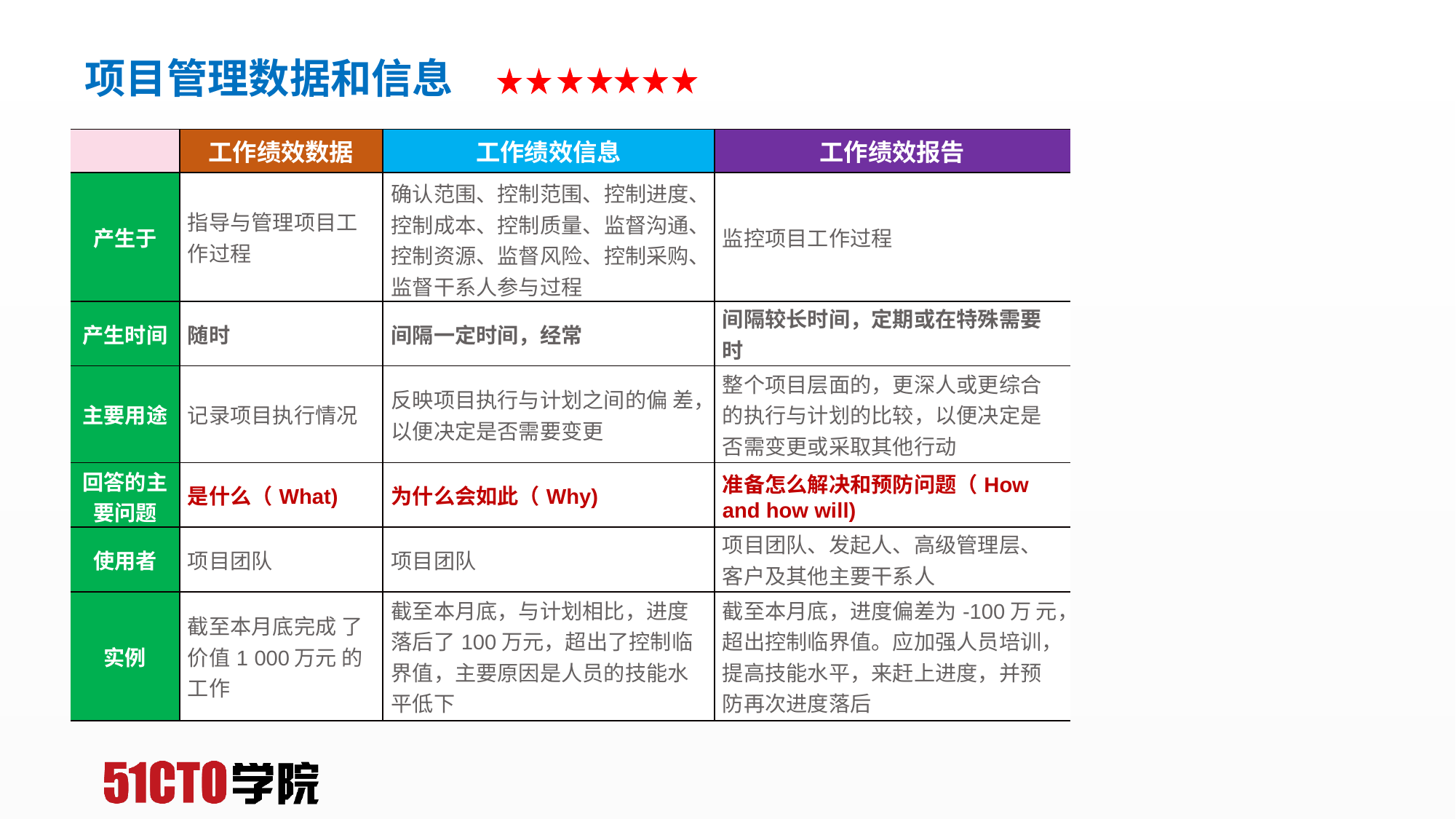

# 项目管理数据和信息

|  | 工作绩效数据 | 工作绩效信息 | 工作绩效报告 |
| --- | --- | --- | --- |
| 产生于 | 指导与管理项目工作过程 | 确认范围、控制范围、控制进度、控制成本、控制质量、监督沟通、控制资源、监督风险、控制采购、监督干系人参与过程 | 监控项目工作过程 |
| 产生时间 | 随时 | 间隔一定时间，经常 | 间隔较长时间，定期或在特殊需要时 |
| 主要用途 | 记录项目执行情况 | 反映项目执行与计划之间的偏 差，以便决定是否需要变更 | 整个项目层面的，更深人或更综合的执行与计划的比较，以便决定是否需变更或采取其他行动 |
| 回答的主 要问题 | 是什么（What) | 为什么会如此（Why) | 准备怎么解决和预防问题（How and how will) |
| 使用者 | 项目团队 | 项目团队 | 项目团队、发起人、高级管理层、 客户及其他主要干系人 |
| 实例 | 截至本月底完成 了价值1 000万元 的工作 | 截至本月底，与计划相比，进度落后了100万元，超出了控制临界值，主要原因是人员的技能水平低下 | 截至本月底，进度偏差为-100万 元，超出控制临界值。应加强人员培训，提高技能水平，来赶上进度，并预防再次进度落后 |